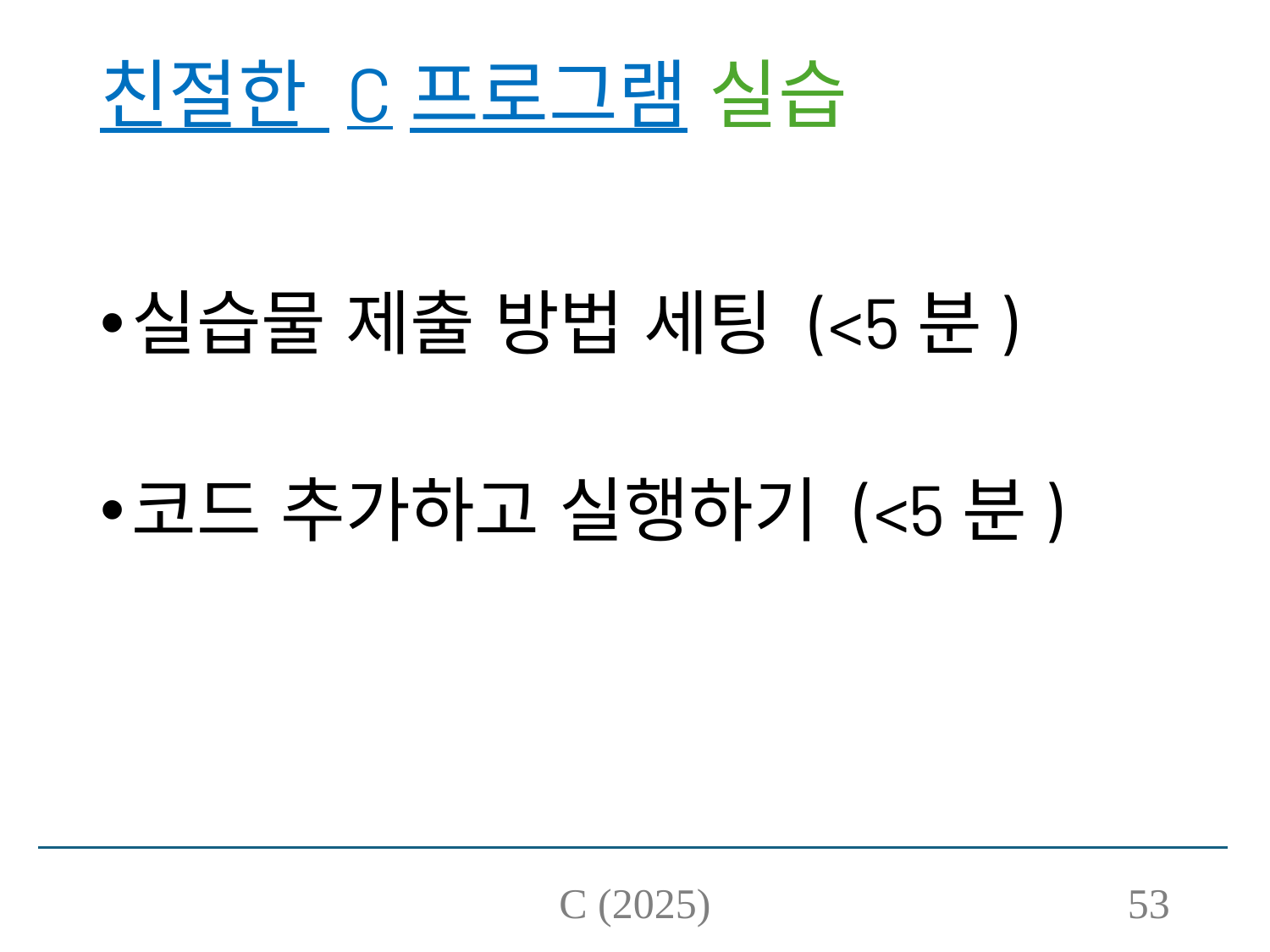

# 친절한 C프로그램 실습

실습물 제출 방법 세팅 (<5분)

코드 추가하고 실행하기 (<5분)
C (2025)
53